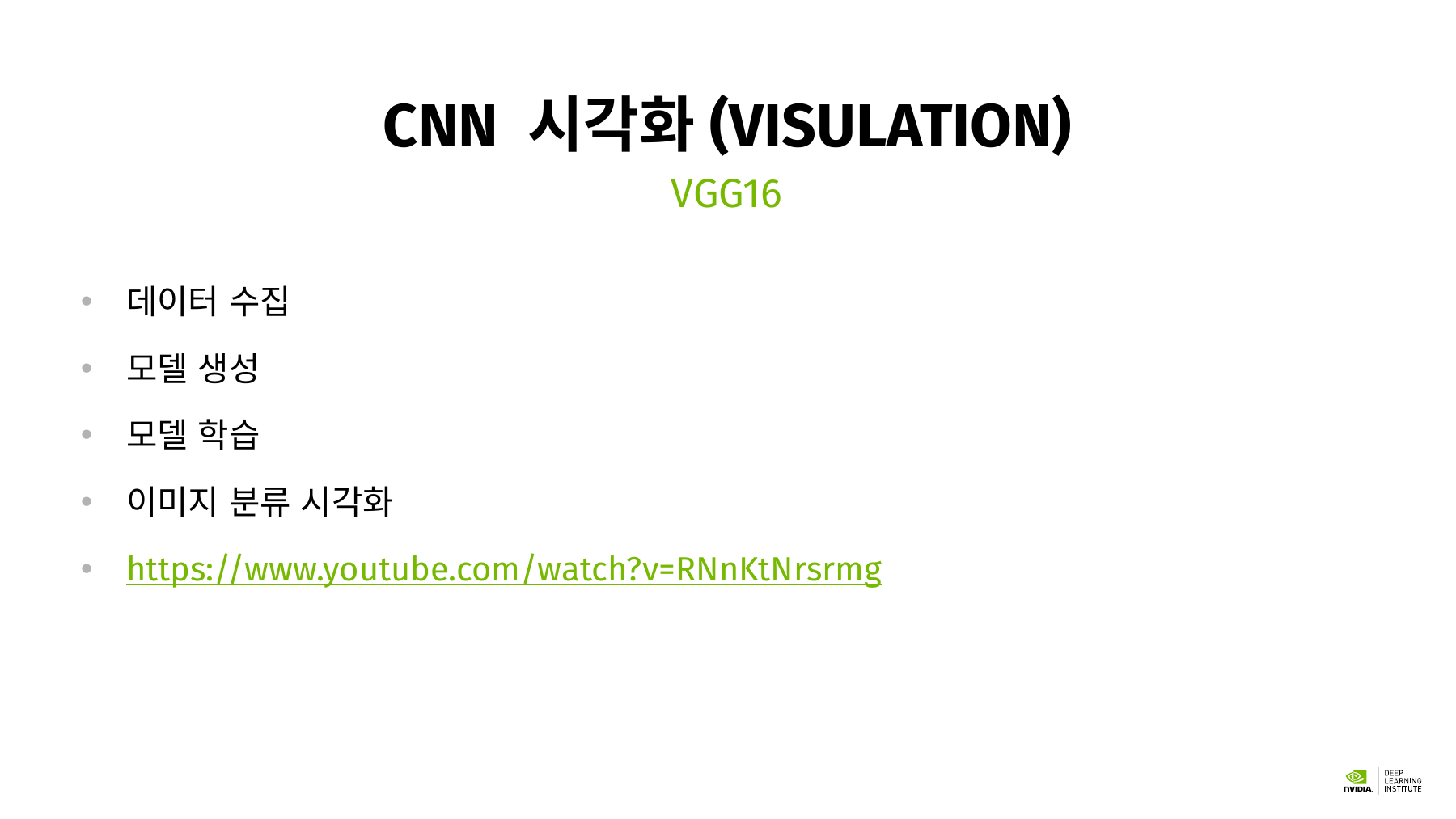

# CNN 시각화(Visulation)
VGG16
데이터 수집
모델 생성
모델 학습
이미지 분류 시각화
https://www.youtube.com/watch?v=RNnKtNrsrmg